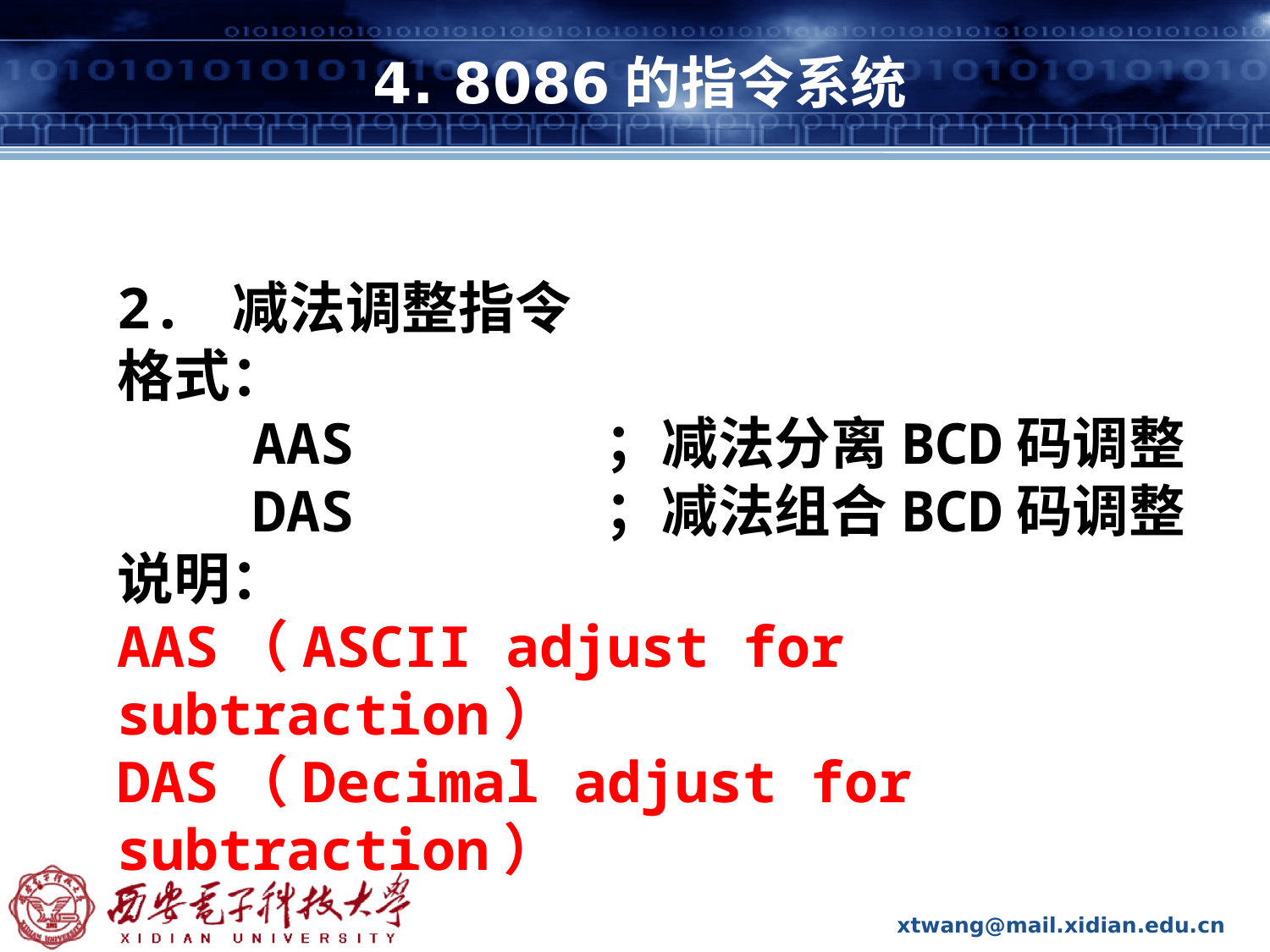

# 4. 8086的指令系统
2. 减法调整指令
格式：
    AAS       ；减法分离BCD码调整
    DAS       ；减法组合BCD码调整
说明：
AAS（ASCII adjust for subtraction）
DAS（Decimal adjust for subtraction）